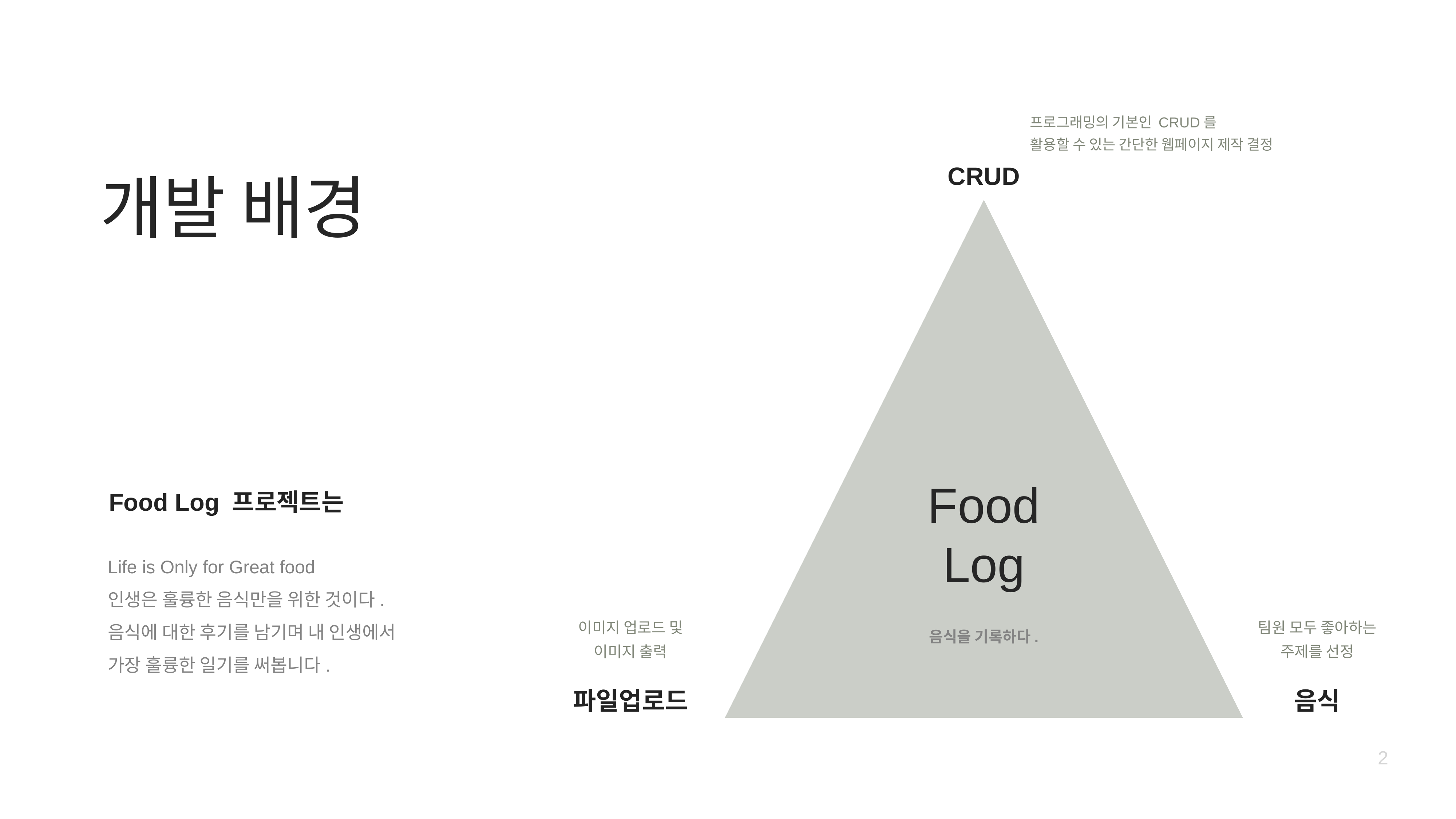

프로그래밍의 기본인 CRUD를
활용할 수 있는 간단한 웹페이지 제작 결정
CRUD
# 개발 배경

Food
Log
Food Log 프로젝트는
Life is Only for Great food
인생은 훌륭한 음식만을 위한 것이다.
음식에 대한 후기를 남기며 내 인생에서
가장 훌륭한 일기를 써봅니다.
이미지 업로드 및
이미지 출력
팀원 모두 좋아하는
주제를 선정
음식을 기록하다.
파일업로드
음식
2